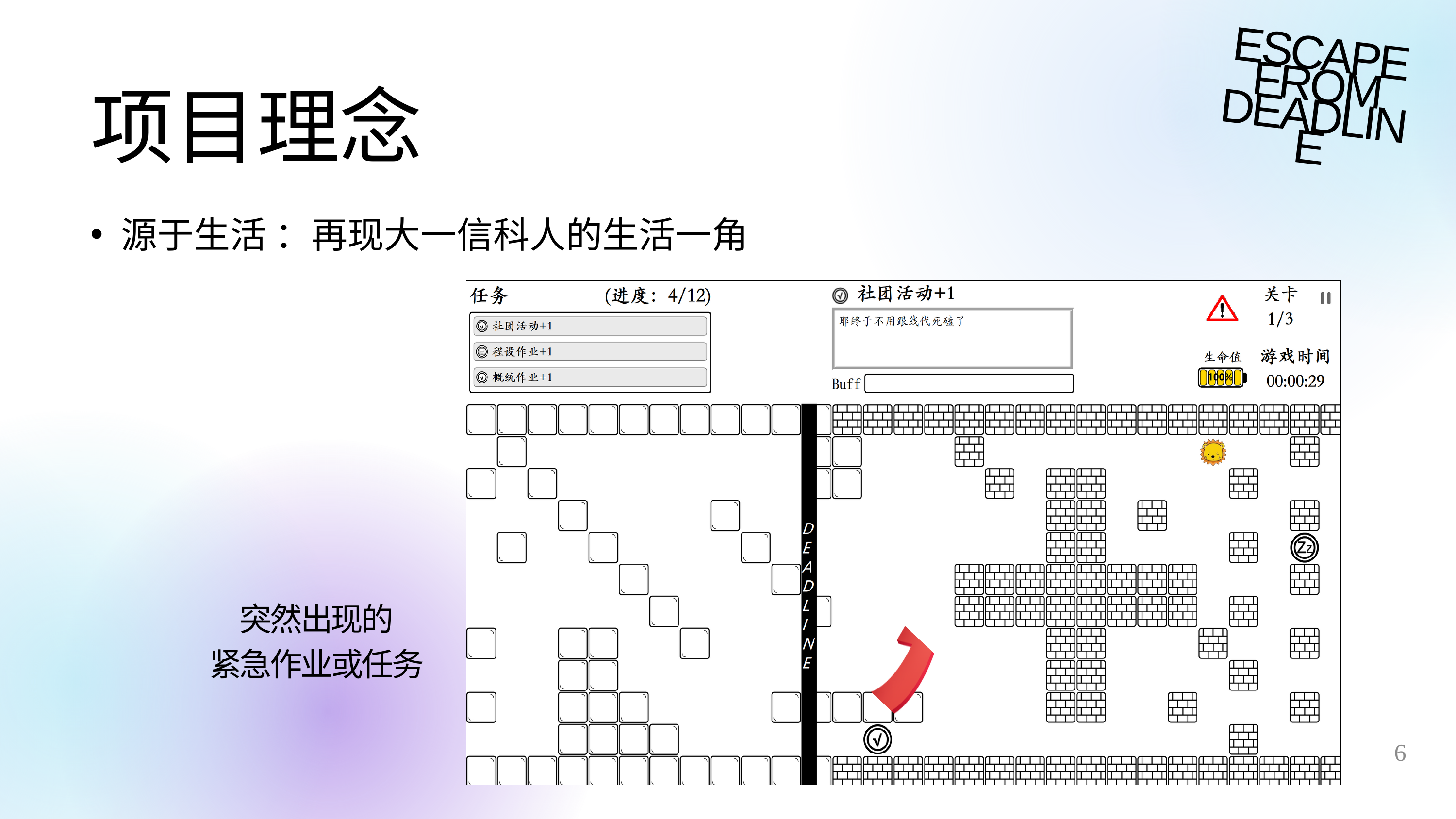

ESCAPE FROM DEADLINE
项目理念
源于生活 ：再现大一信科人的生活一角

突然出现的
紧急作业或任务

6